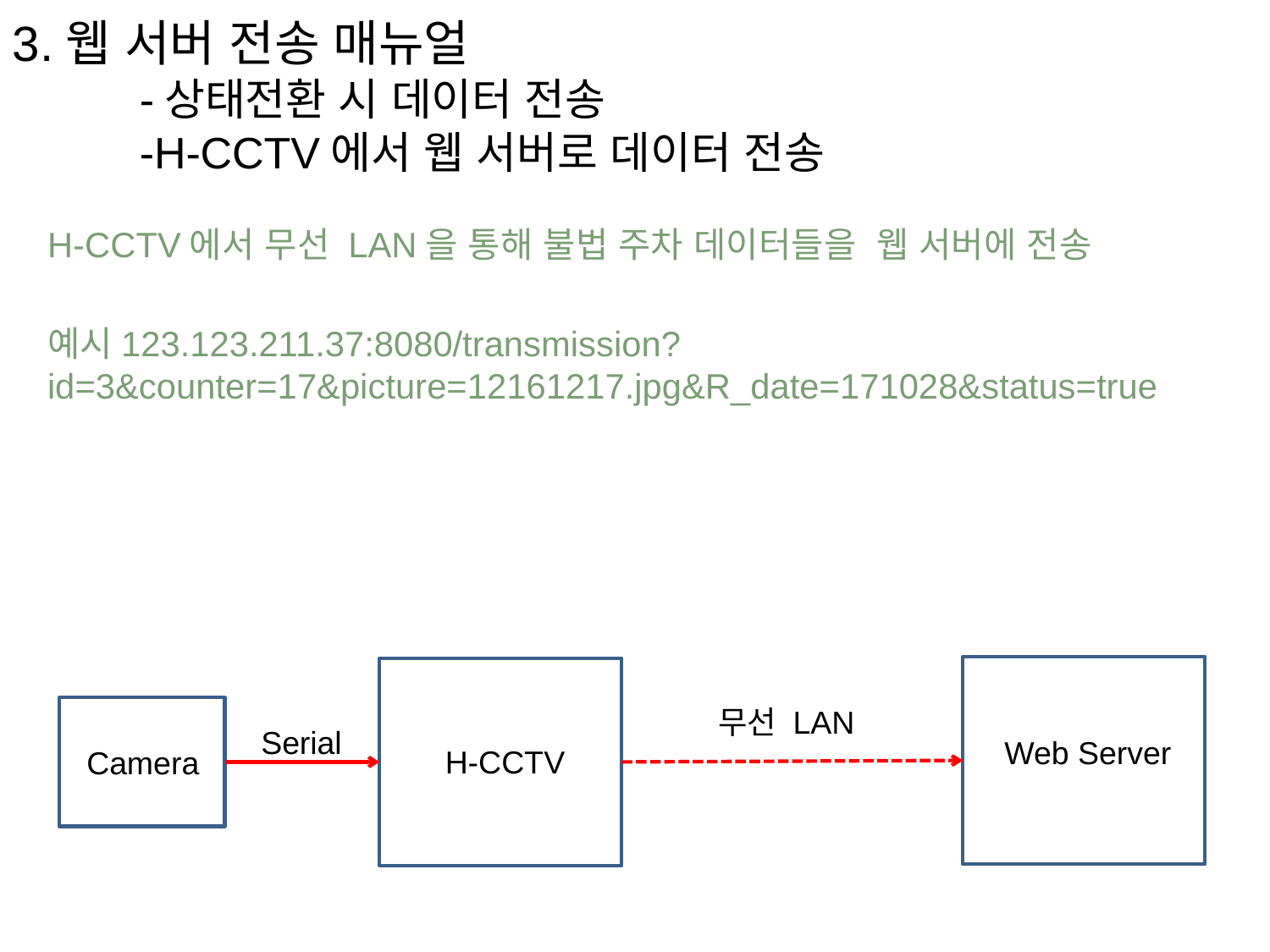

3.웹 서버 전송 매뉴얼
	-상태전환 시 데이터 전송
	-H-CCTV에서 웹 서버로 데이터 전송
H-CCTV에서 무선 LAN을 통해 불법 주차 데이터들을  웹 서버에 전송

예시123.123.211.37:8080/transmission?id=3&counter=17&picture=12161217.jpg&R_date=171028&status=true

무선 LAN

Serial
Web Server
H-CCTV
Camera